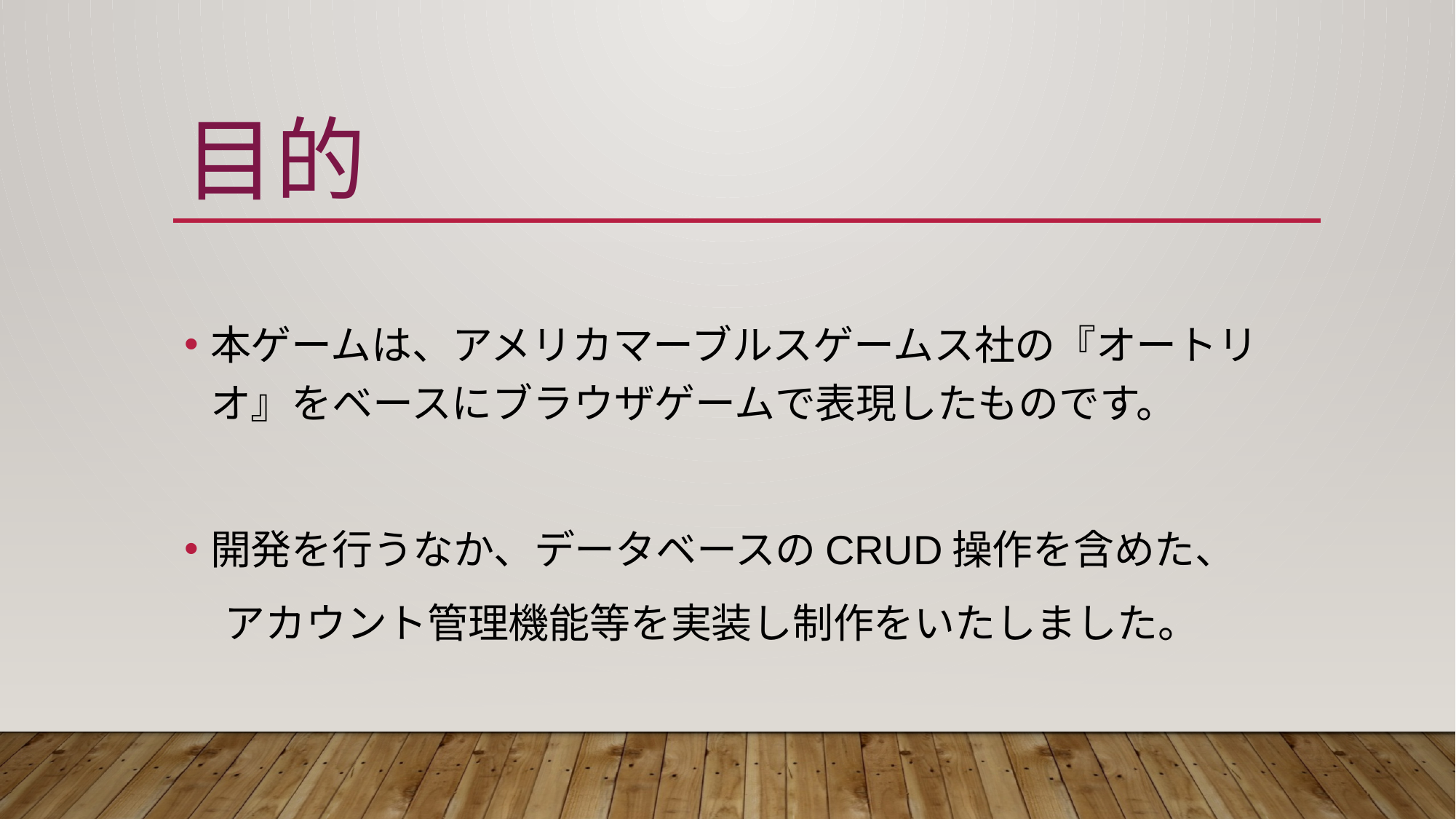

# 目的

本ゲームは、アメリカマーブルスゲームス社の『オートリオ』をベースにブラウザゲームで表現したものです。

開発を行うなか、データベースのCRUD操作を含めた、
　アカウント管理機能等を実装し制作をいたしました。